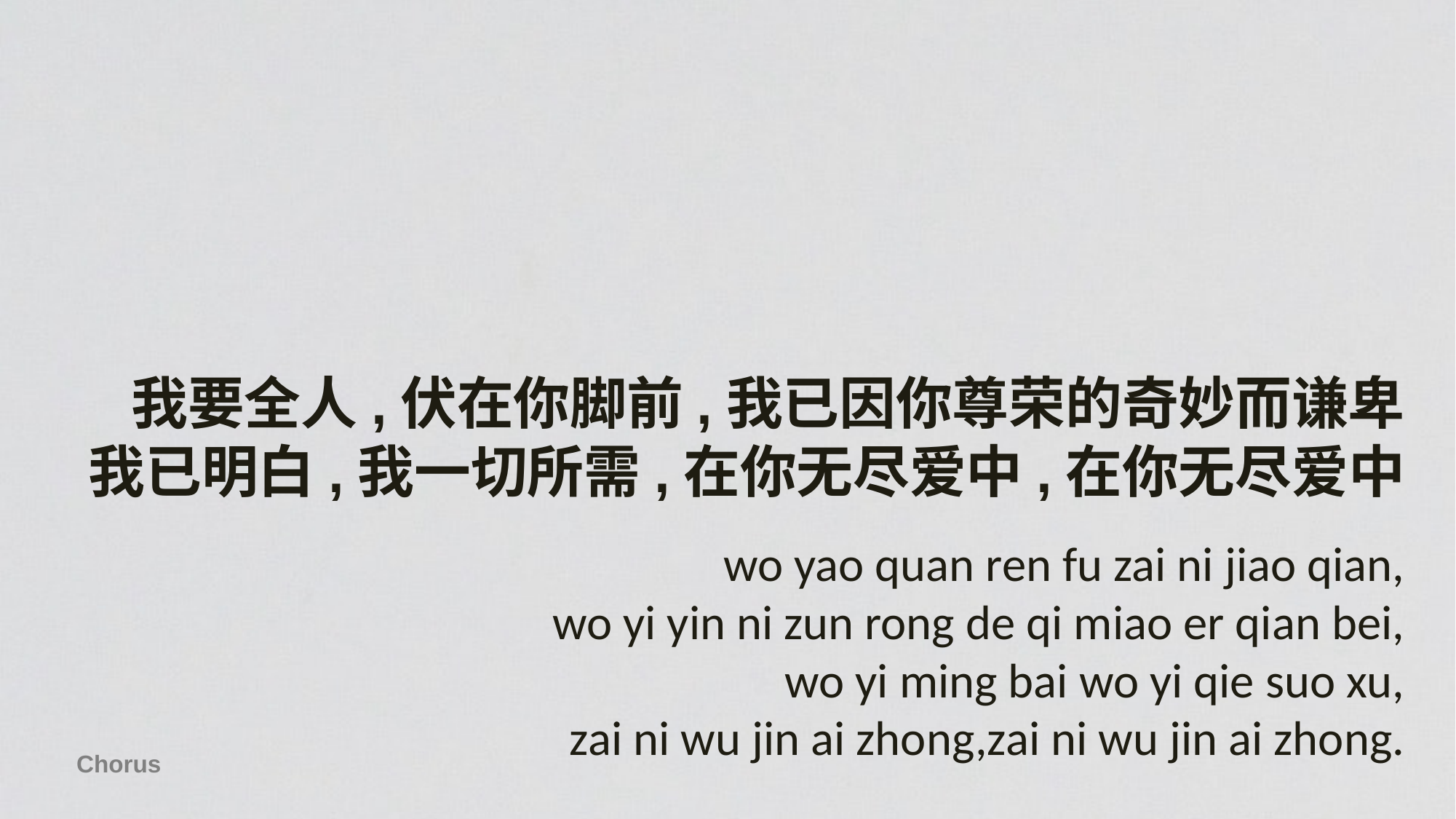

我要全人,伏在你脚前,我已因你尊荣的奇妙而谦卑
我已明白,我一切所需,在你无尽爱中,在你无尽爱中

wo yao quan ren fu zai ni jiao qian,
wo yi yin ni zun rong de qi miao er qian bei,
wo yi ming bai wo yi qie suo xu,
zai ni wu jin ai zhong,zai ni wu jin ai zhong.

Chorus